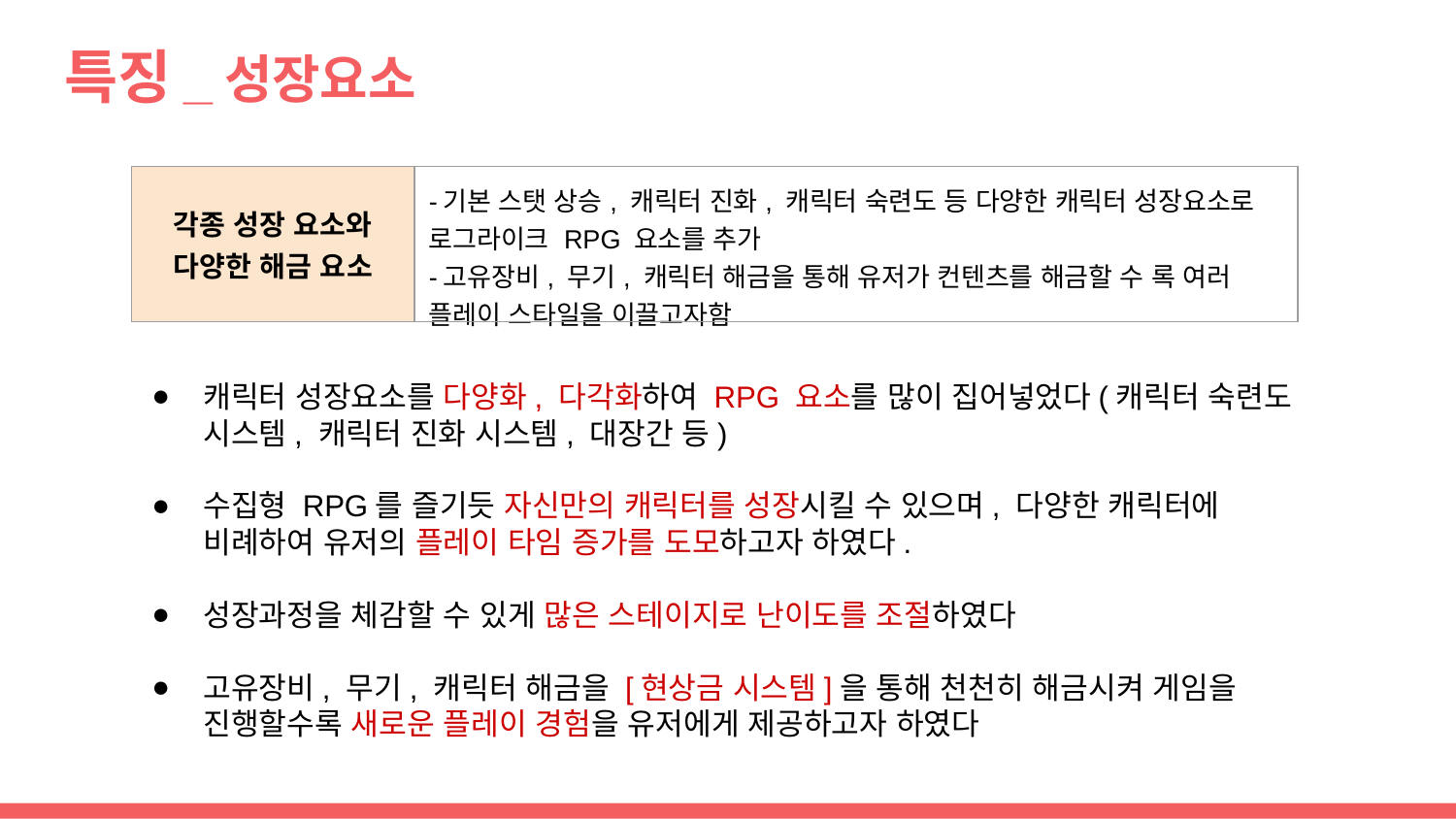

# 특징_성장요소
| 각종 성장 요소와 다양한 해금 요소 | -기본 스탯 상승, 캐릭터 진화, 캐릭터 숙련도 등 다양한 캐릭터 성장요소로 로그라이크 RPG 요소를 추가 -고유장비, 무기, 캐릭터 해금을 통해 유저가 컨텐츠를 해금할 수 록 여러 플레이 스타일을 이끌고자함 |
| --- | --- |
캐릭터 성장요소를 다양화, 다각화하여 RPG 요소를 많이 집어넣었다(캐릭터 숙련도 시스템, 캐릭터 진화 시스템, 대장간 등)

수집형 RPG를 즐기듯 자신만의 캐릭터를 성장시킬 수 있으며, 다양한 캐릭터에 비례하여 유저의 플레이 타임 증가를 도모하고자 하였다.

성장과정을 체감할 수 있게 많은 스테이지로 난이도를 조절하였다

고유장비, 무기, 캐릭터 해금을 [현상금 시스템]을 통해 천천히 해금시켜 게임을 진행할수록 새로운 플레이 경험을 유저에게 제공하고자 하였다